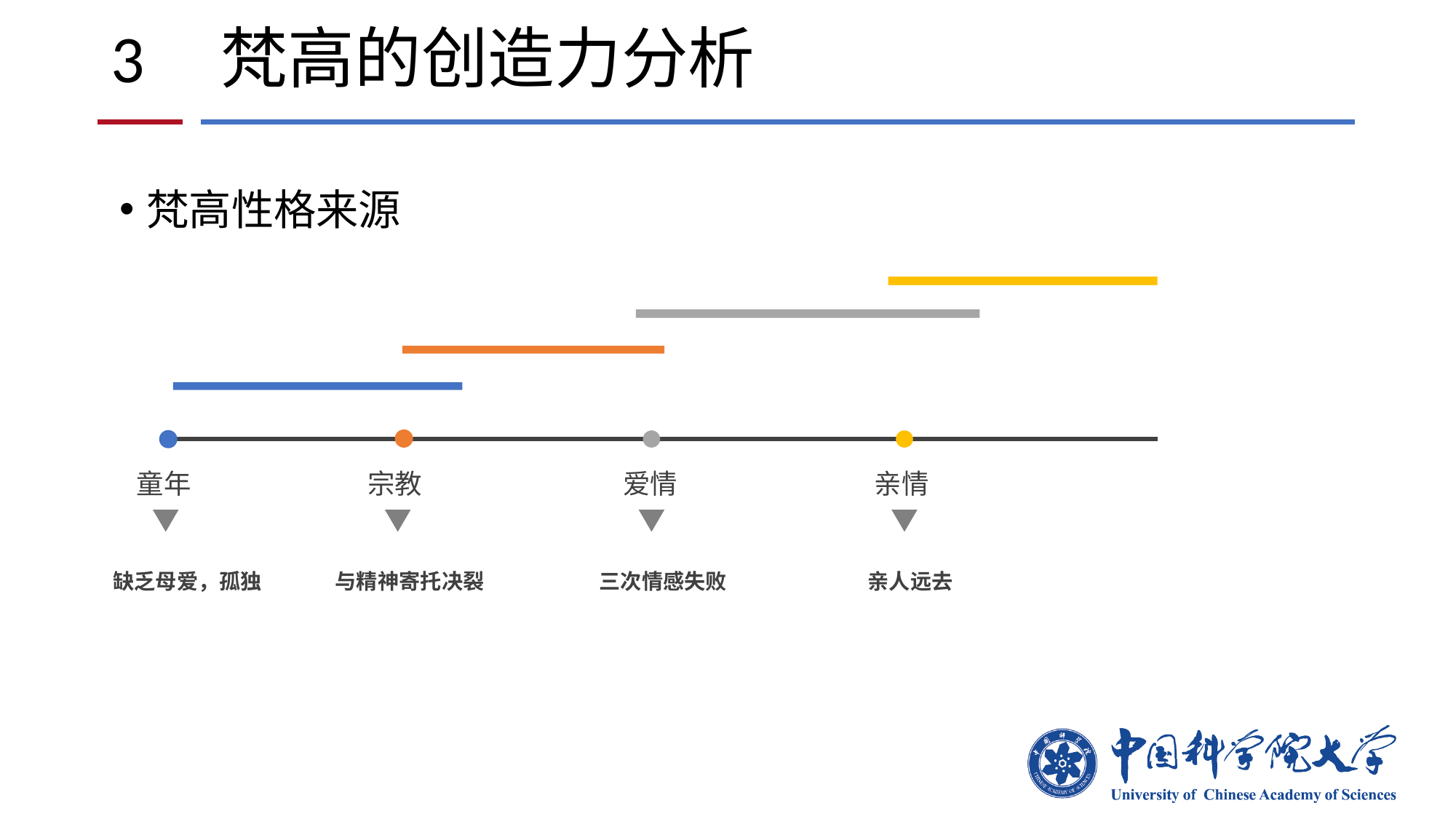

# 3    梵高的创造力分析
梵高性格来源

童年
宗教
爱情
亲情

缺乏母爱，孤独
与精神寄托决裂
三次情感失败
亲人远去